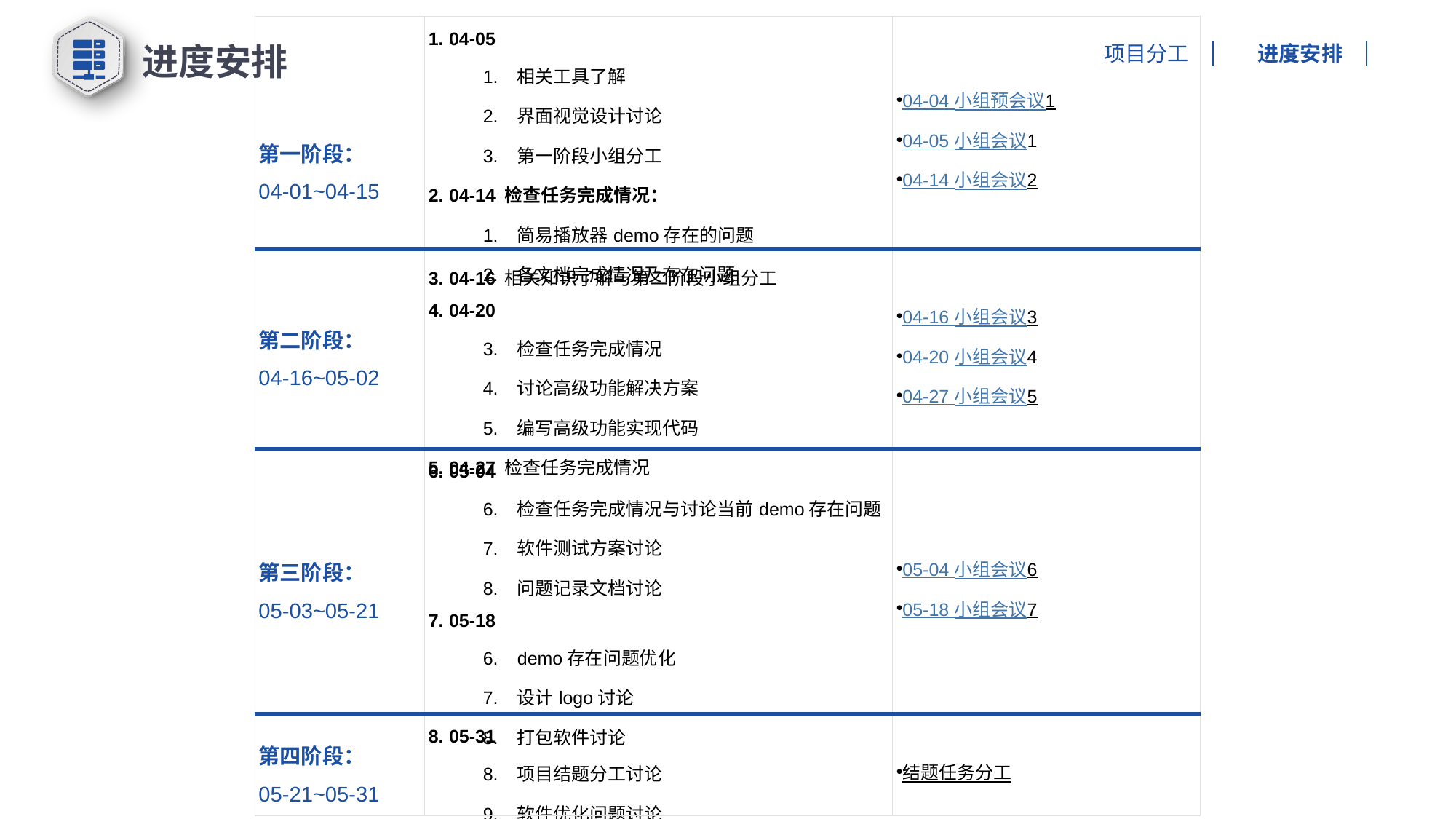

| 第一阶段： 04-01~04-15 | 04-05 相关工具了解 界面视觉设计讨论 第一阶段小组分工 04-14 检查任务完成情况： 简易播放器demo存在的问题 各文档完成情况及存在问题 | 04-04 小组预会议1 04-05 小组会议1 04-14 小组会议2 |
| --- | --- | --- |
| 第二阶段： 04-16~05-02 | 04-16 相关知识了解与第二阶段小组分工 04-20 检查任务完成情况 讨论高级功能解决方案 编写高级功能实现代码 04-27 检查任务完成情况 | 04-16 小组会议3 04-20 小组会议4 04-27 小组会议5 |
| 第三阶段： 05-03~05-21 | 05-04 检查任务完成情况与讨论当前demo存在问题 软件测试方案讨论 问题记录文档讨论 05-18 demo存在问题优化 设计logo讨论 打包软件讨论 | 05-04 小组会议6 05-18 小组会议7 |
| 第四阶段： 05-21~05-31 | 05-31 项目结题分工讨论 软件优化问题讨论 | 结题任务分工 |

进度安排
项目分工
进度安排